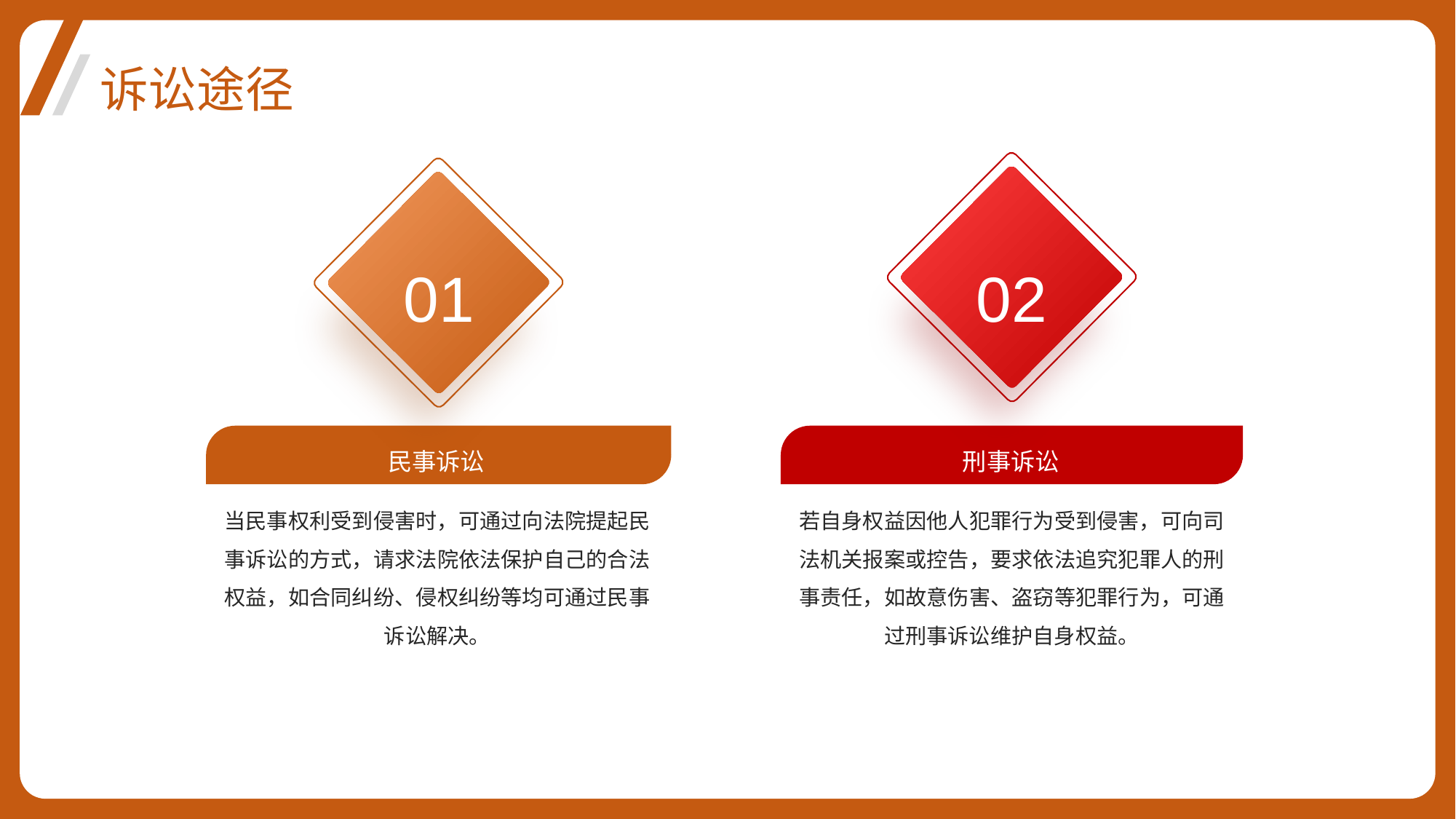

诉讼途径

01
02

民事诉讼
刑事诉讼
当民事权利受到侵害时，可通过向法院提起民事诉讼的方式，请求法院依法保护自己的合法权益，如合同纠纷、侵权纠纷等均可通过民事诉讼解决。
若自身权益因他人犯罪行为受到侵害，可向司法机关报案或控告，要求依法追究犯罪人的刑事责任，如故意伤害、盗窃等犯罪行为，可通过刑事诉讼维护自身权益。